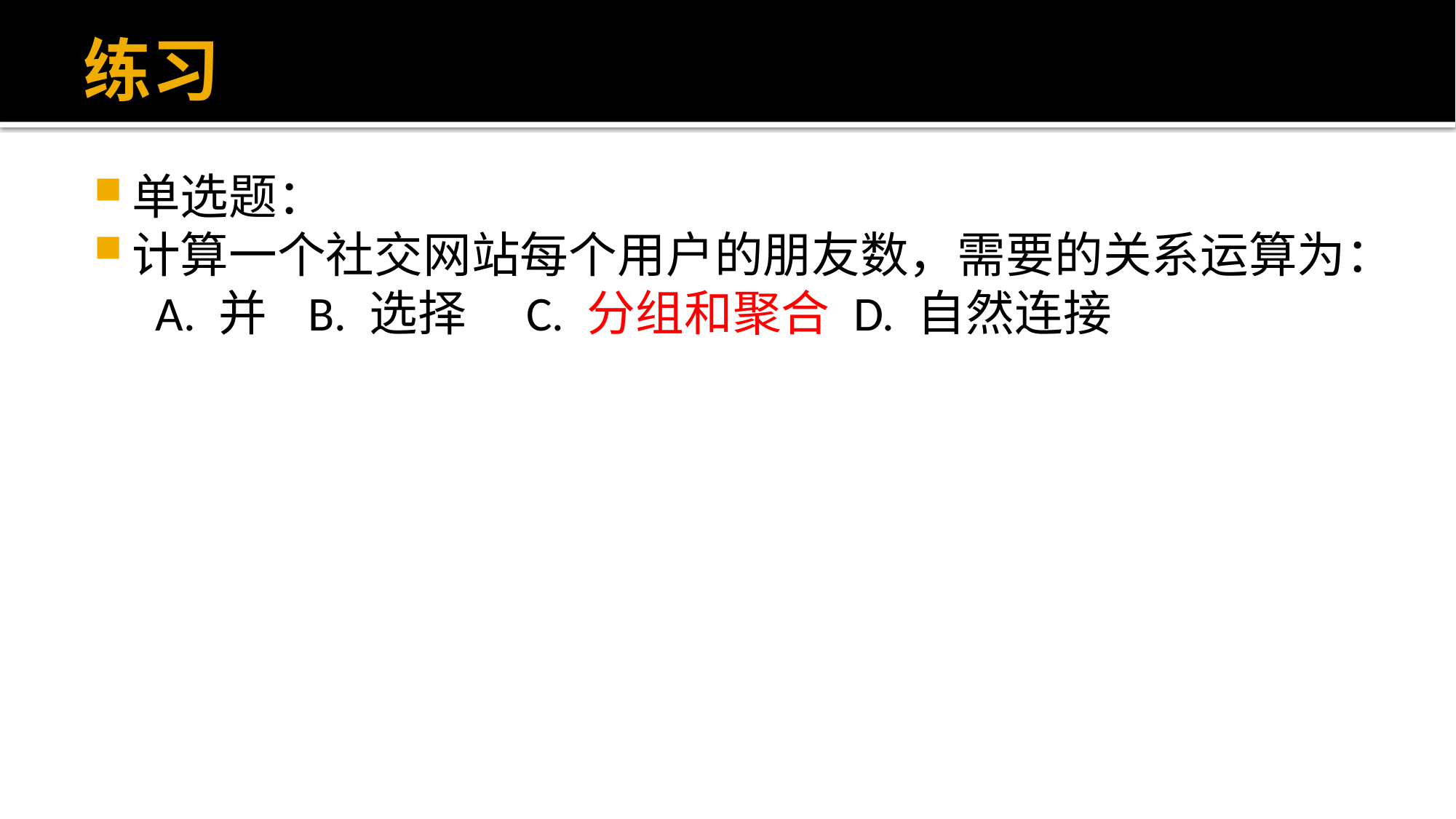

# 练习
单选题：
计算一个社交网站每个用户的朋友数，需要的关系运算为：
      A. 并	B. 选择	C. 分组和聚合	D. 自然连接